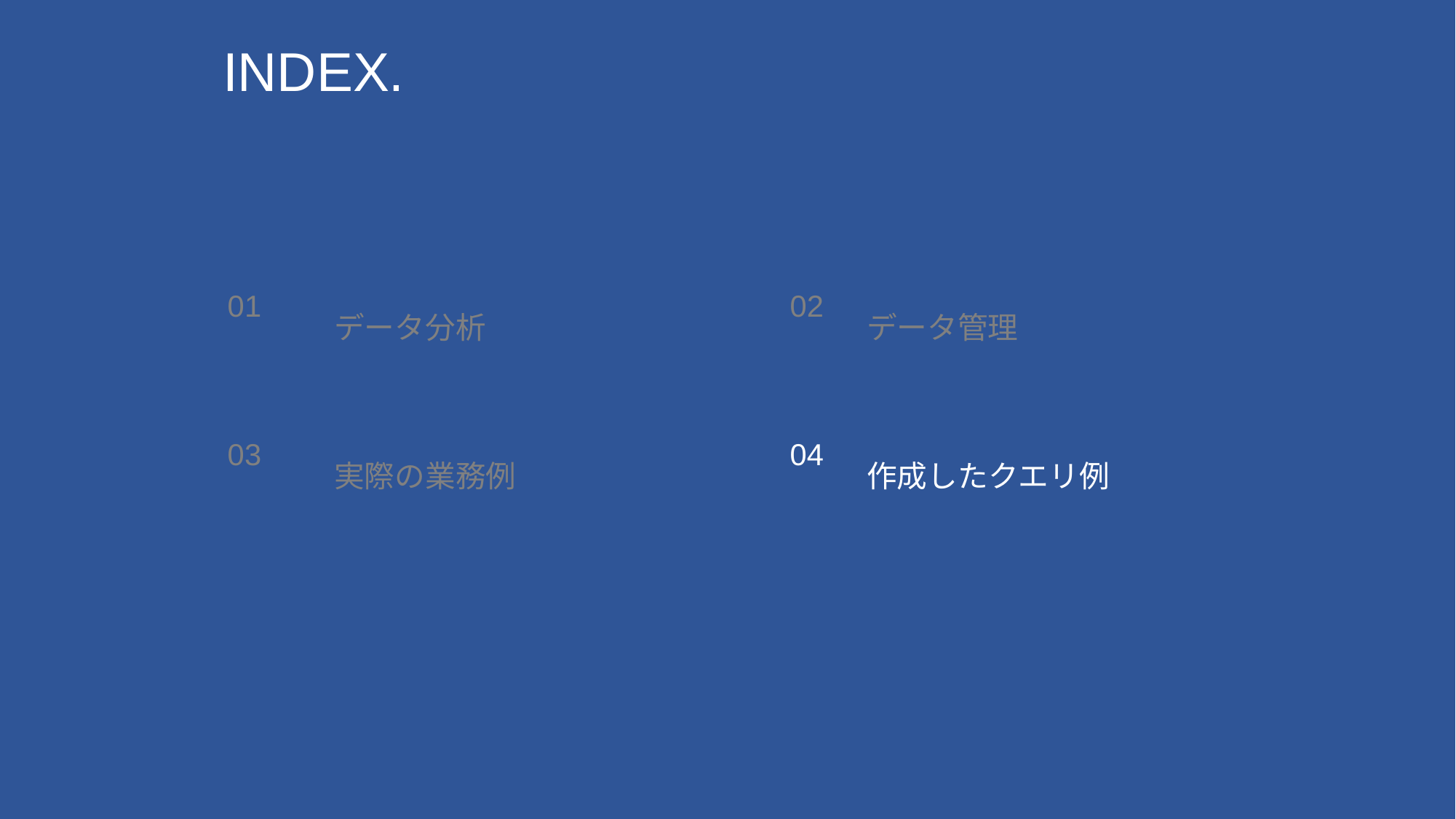

INDEX.
01
02
データ分析
データ管理
03
04
実際の業務例
作成したクエリ例